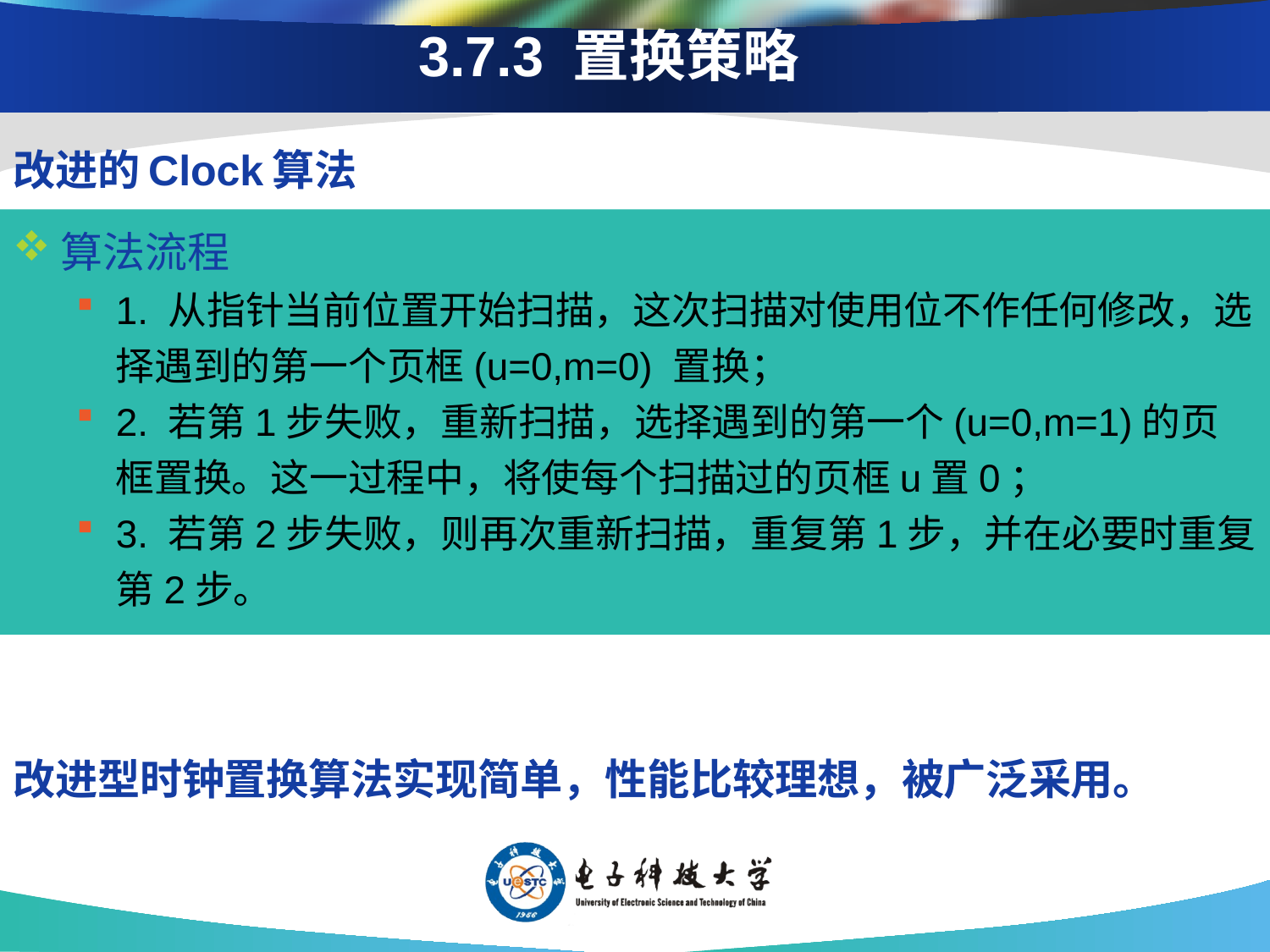

3.7.3 置换策略
改进的Clock算法

改进型时钟置换算法实现简单，性能比较理想，被广泛采用。

算法流程
1. 从指针当前位置开始扫描，这次扫描对使用位不作任何修改，选择遇到的第一个页框(u=0,m=0) 置换；
2. 若第1步失败，重新扫描，选择遇到的第一个(u=0,m=1)的页框置换。这一过程中，将使每个扫描过的页框u置0；
3. 若第2步失败，则再次重新扫描，重复第1步，并在必要时重复第2步。